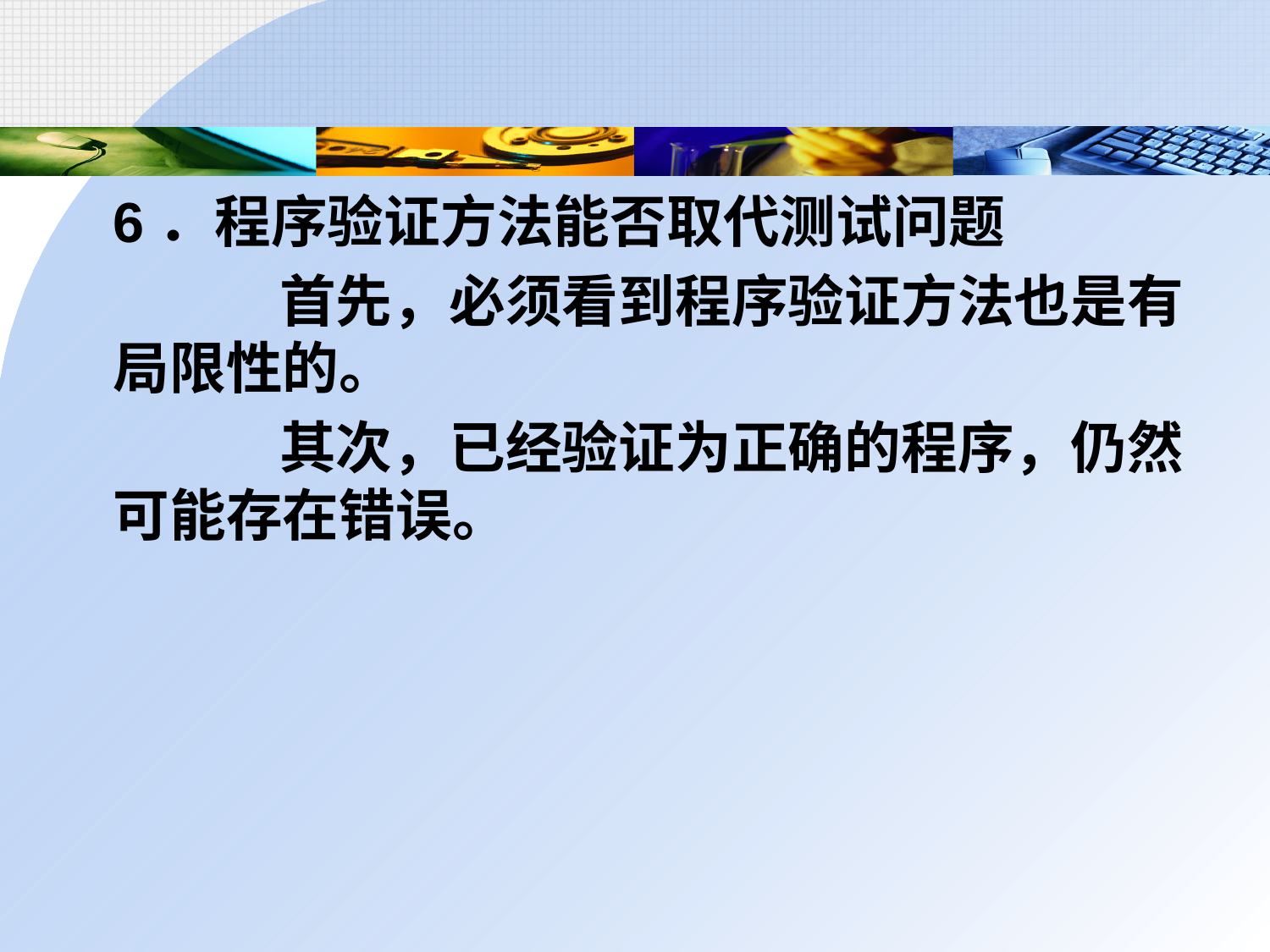

6．程序验证方法能否取代测试问题
		  首先，必须看到程序验证方法也是有局限性的。
		  其次，已经验证为正确的程序，仍然可能存在错误。